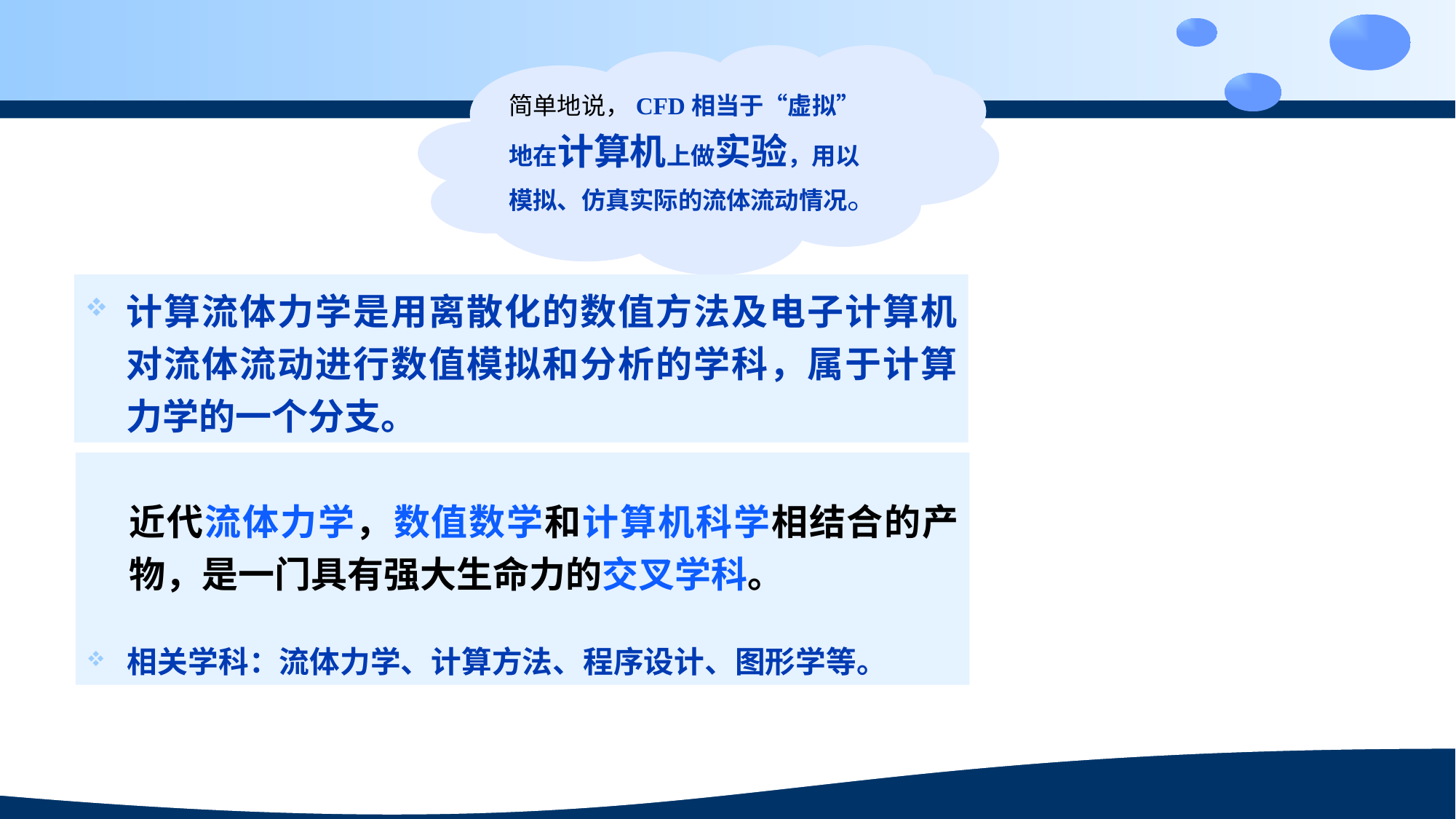

简单地说，CFD相当于“虚拟”地在计算机上做实验，用以模拟、仿真实际的流体流动情况。
计算流体力学是用离散化的数值方法及电子计算机对流体流动进行数值模拟和分析的学科，属于计算力学的一个分支。

近代流体力学，数值数学和计算机科学相结合的产物，是一门具有强大生命力的交叉学科。

相关学科：流体力学、计算方法、程序设计、图形学等。